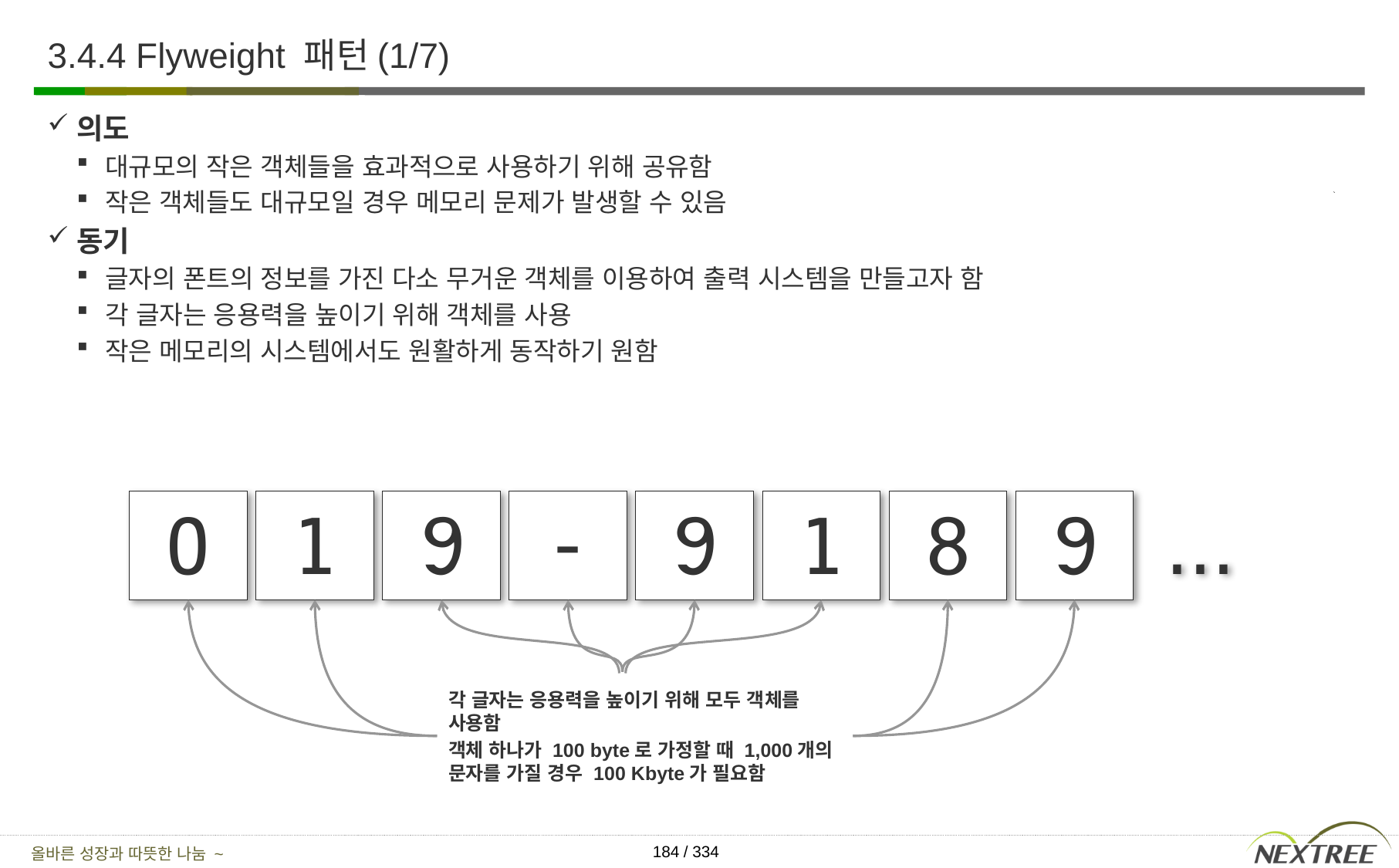

# 3.4.4 Flyweight 패턴(1/7)
의도
대규모의 작은 객체들을 효과적으로 사용하기 위해 공유함
작은 객체들도 대규모일 경우 메모리 문제가 발생할 수 있음
동기
글자의 폰트의 정보를 가진 다소 무거운 객체를 이용하여 출력 시스템을 만들고자 함
각 글자는 응용력을 높이기 위해 객체를 사용
작은 메모리의 시스템에서도 원활하게 동작하기 원함
0
1
9
-
9
1
8
9
...

각 글자는 응용력을 높이기 위해 모두 객체를 사용함
객체 하나가 100 byte로 가정할 때 1,000개의 문자를 가질 경우 100 Kbyte가 필요함